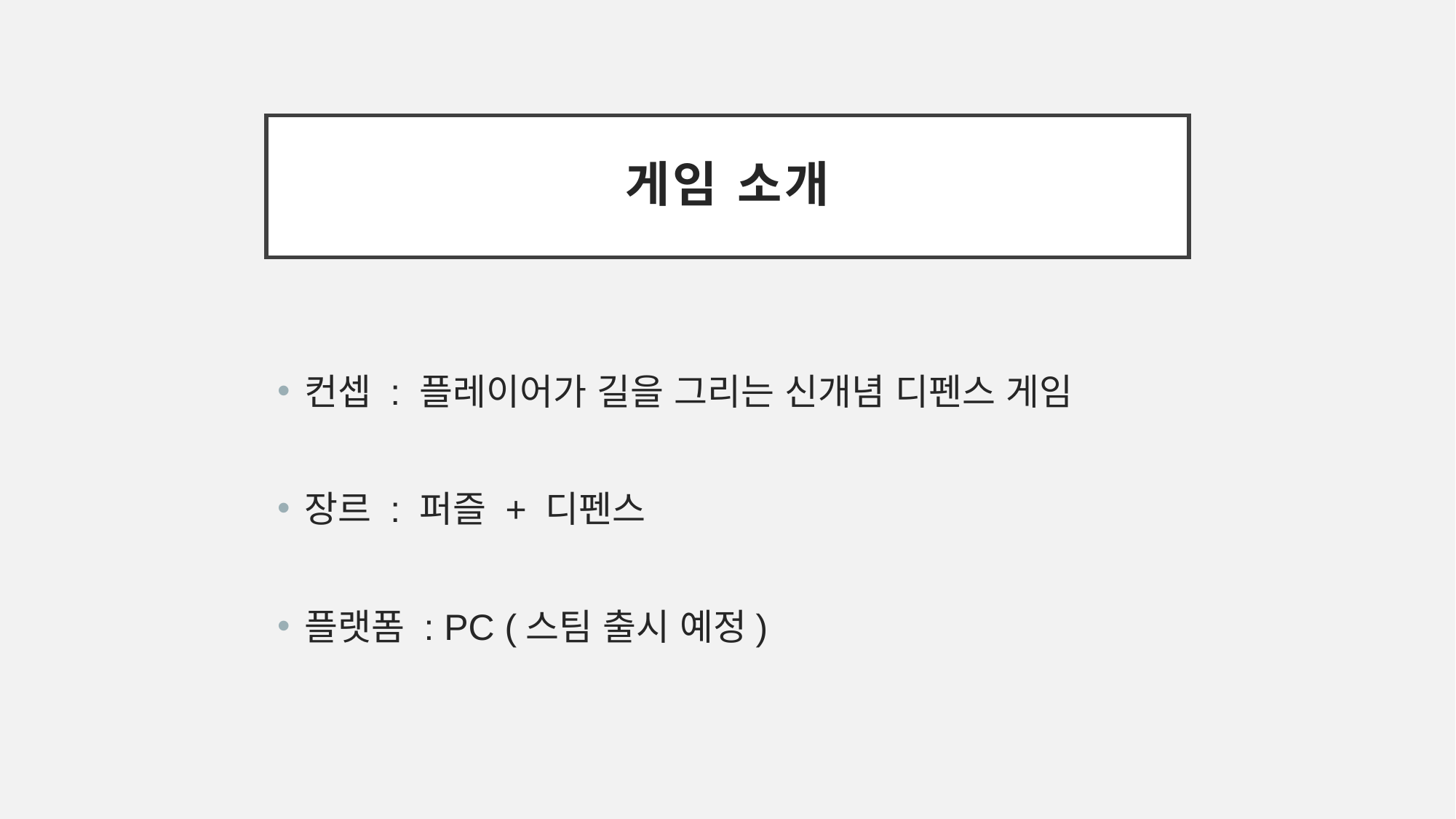

# 게임 소개

컨셉 : 플레이어가 길을 그리는 신개념 디펜스 게임

장르 : 퍼즐 + 디펜스

플랫폼 : PC (스팀 출시 예정)